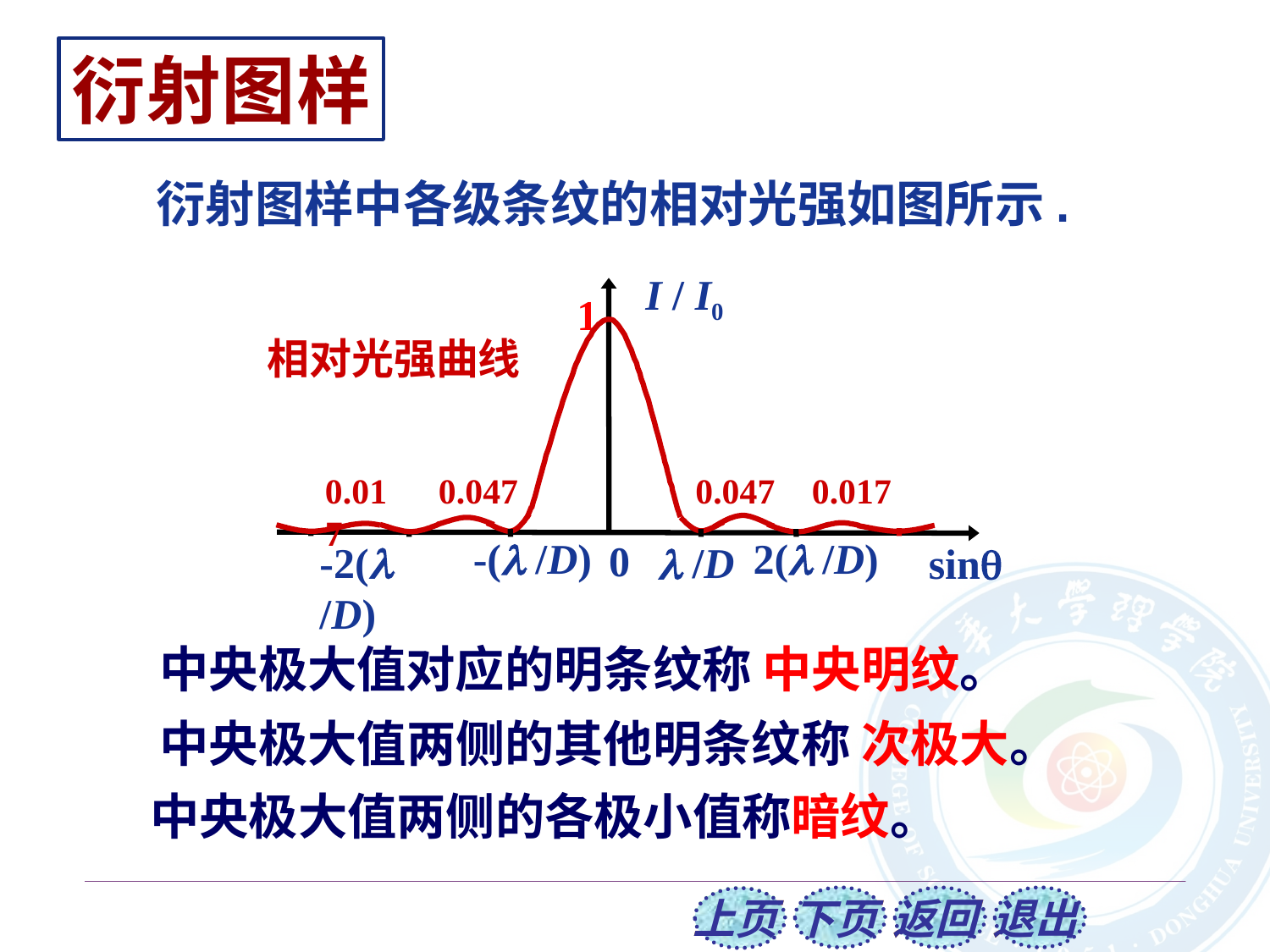

衍射图样
衍射图样中各级条纹的相对光强如图所示.
I / I0

 1

相对光强曲线
0.017
0.047
0.047
0.017

-(λ /D)
2(λ /D)
sinθ

 0
-2(λ /D)
λ /D
中央极大值对应的明条纹称 中央明纹。
中央极大值两侧的其他明条纹称 次极大。
中央极大值两侧的各极小值称暗纹。